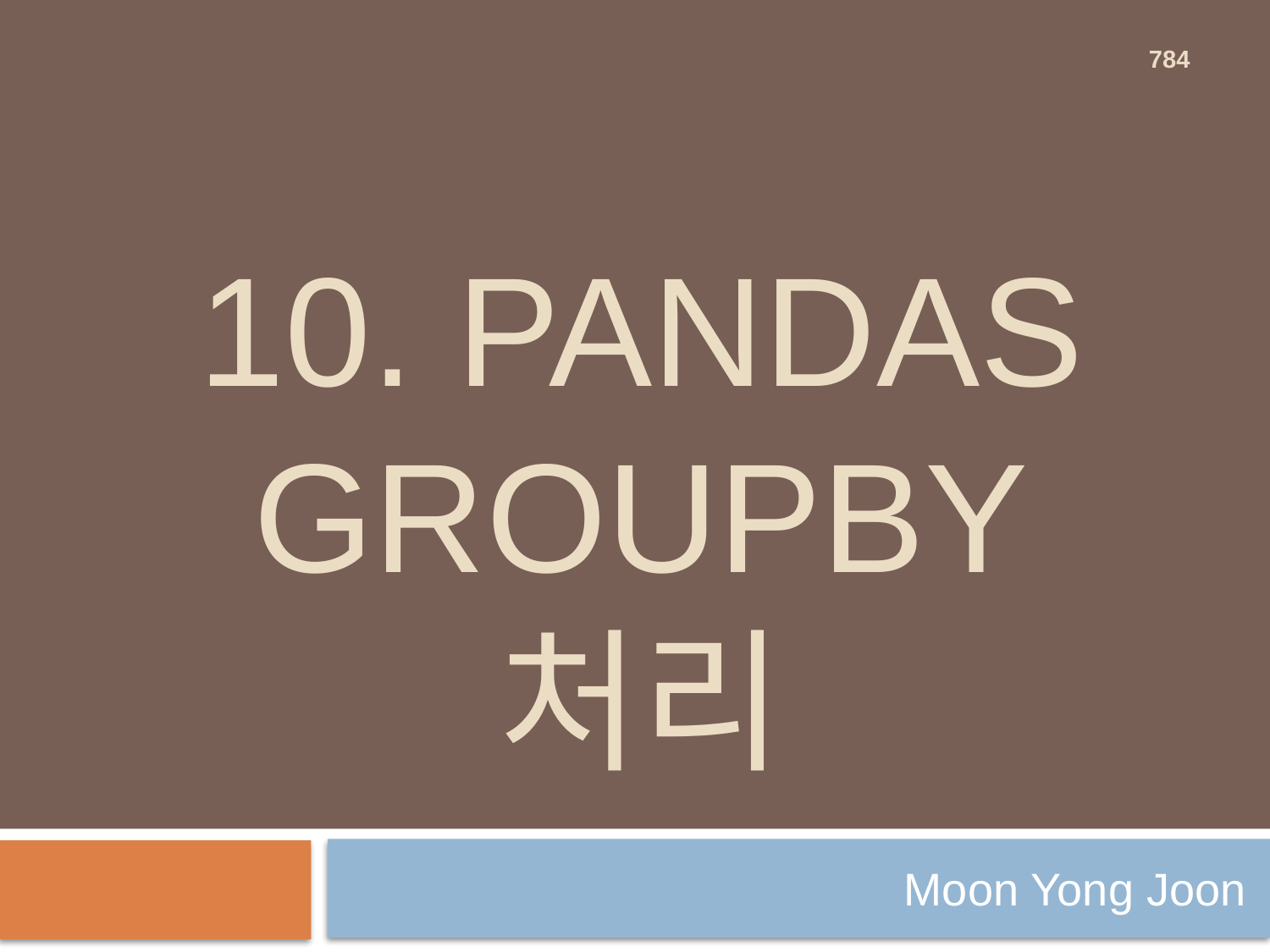

784
# 10. Pandas groupby 처리
Moon Yong Joon